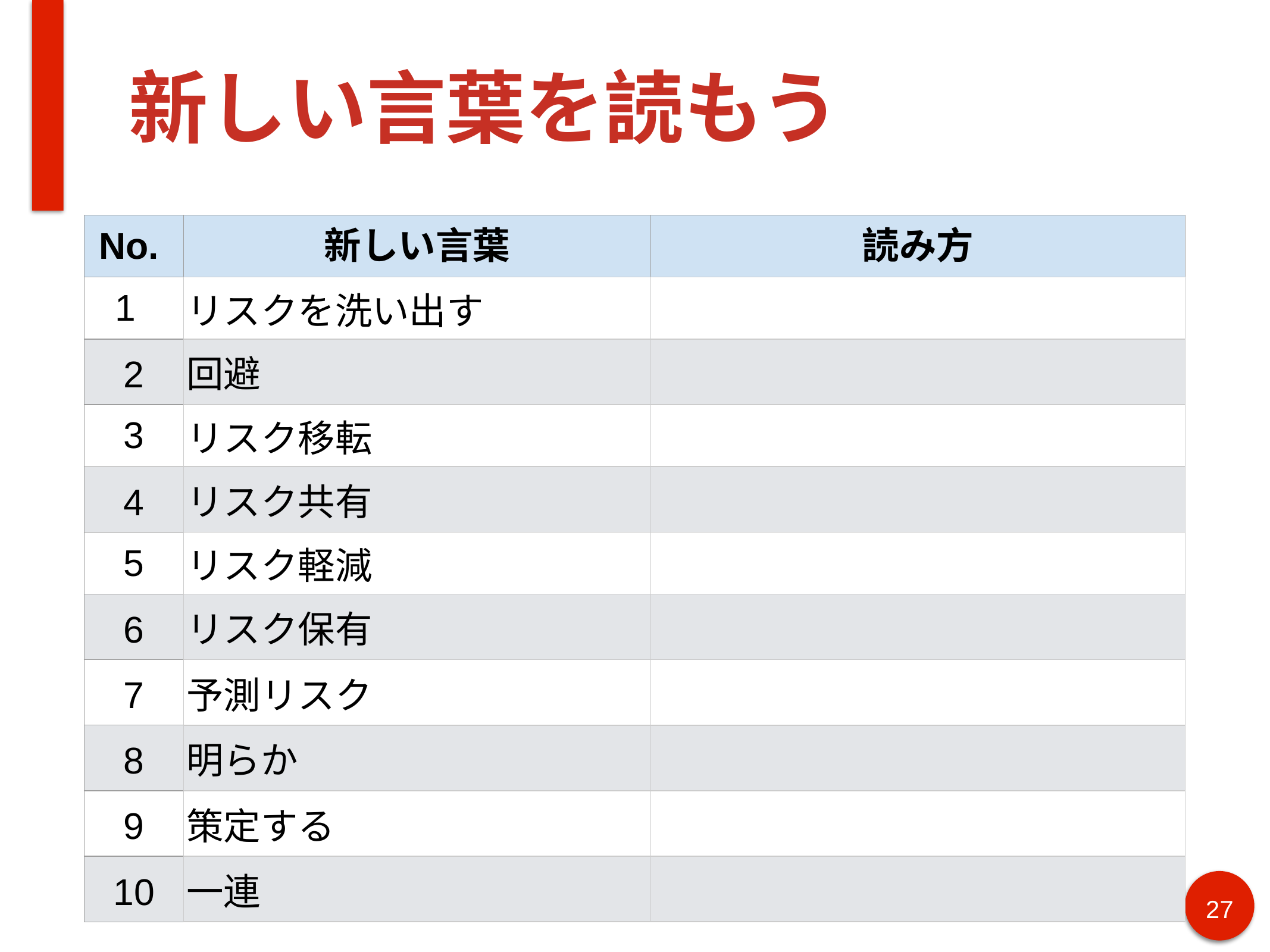

# 新しい言葉を読もう
| No. | 新しい言葉 | 読み方 |
| --- | --- | --- |
| 1 | リスクを洗い出す |  |
| 2 | 回避 |  |
| 3 | リスク移転 |  |
| 4 | リスク共有 |  |
| 5 | リスク軽減 |  |
| 6 | リスク保有 |  |
| 7 | 予測リスク |  |
| 8 | 明らか |  |
| 9 | 策定する |  |
| 10 | 一連 |  |
27